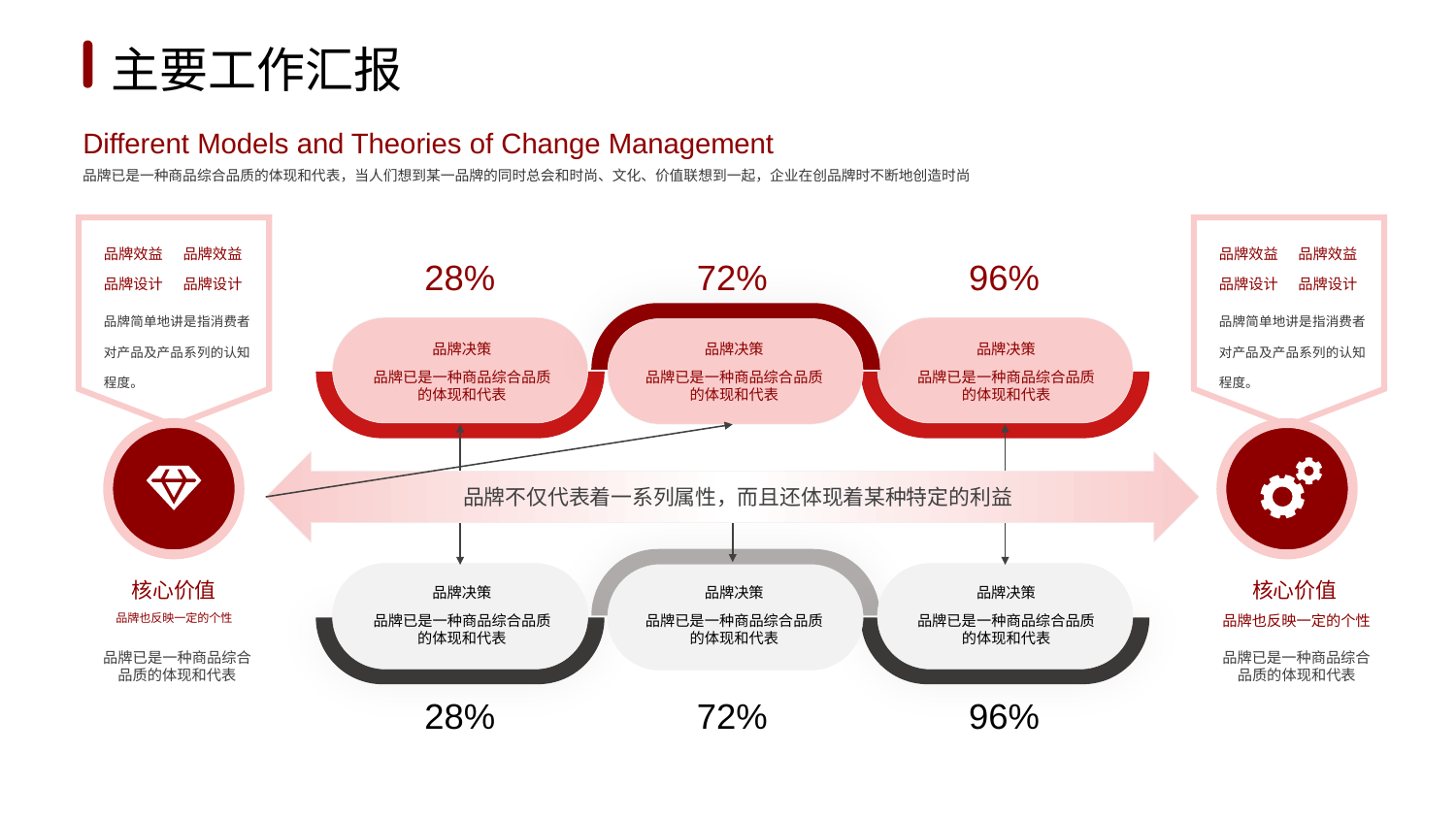

1
2
3
4
5
6
主要工作汇报

Different Models and Theories of Change Management
品牌已是一种商品综合品质的体现和代表，当人们想到某一品牌的同时总会和时尚、文化、价值联想到一起，企业在创品牌时不断地创造时尚

品牌效益
品牌设计
品牌效益
品牌设计
品牌简单地讲是指消费者对产品及产品系列的认知程度。

品牌效益
品牌设计
品牌效益
品牌设计
品牌简单地讲是指消费者对产品及产品系列的认知程度。
28%
72%
96%

品牌决策
品牌已是一种商品综合品质的体现和代表
品牌决策
品牌已是一种商品综合品质的体现和代表
品牌决策
品牌已是一种商品综合品质的体现和代表

品牌不仅代表着一系列属性，而且还体现着某种特定的利益

核心价值
核心价值
品牌决策
品牌已是一种商品综合品质的体现和代表
品牌决策
品牌已是一种商品综合品质的体现和代表
品牌决策
品牌已是一种商品综合品质的体现和代表
品牌也反映一定的个性
品牌也反映一定的个性

品牌已是一种商品综合品质的体现和代表
品牌已是一种商品综合品质的体现和代表
28%
72%
96%